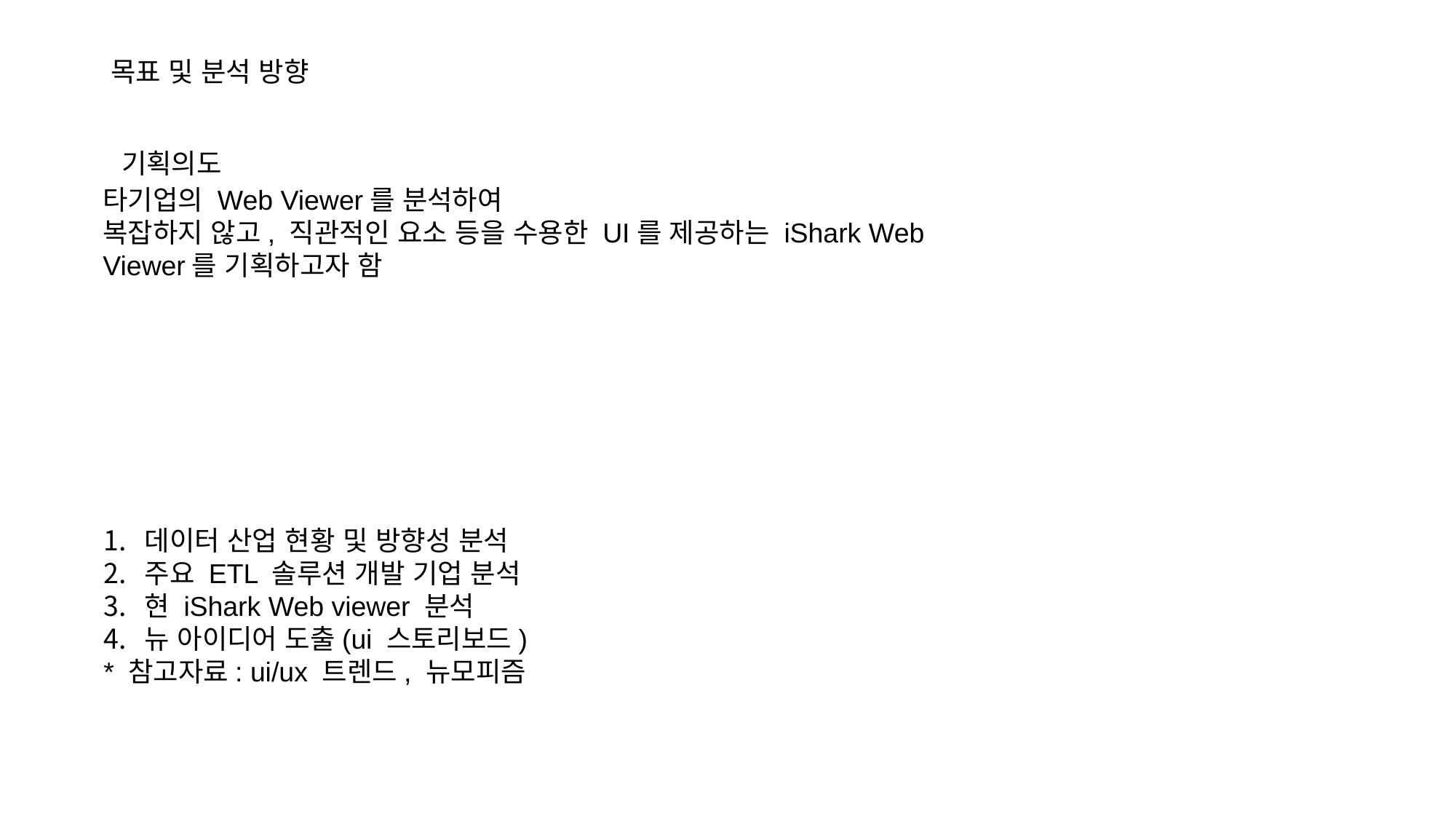

목표 및 분석 방향
기획의도
타기업의 Web Viewer를 분석하여
복잡하지 않고, 직관적인 요소 등을 수용한 UI를 제공하는 iShark Web Viewer를 기획하고자 함
데이터 산업 현황 및 방향성 분석
주요 ETL 솔루션 개발 기업 분석
현 iShark Web viewer 분석
뉴 아이디어 도출(ui 스토리보드)
* 참고자료: ui/ux 트렌드, 뉴모피즘